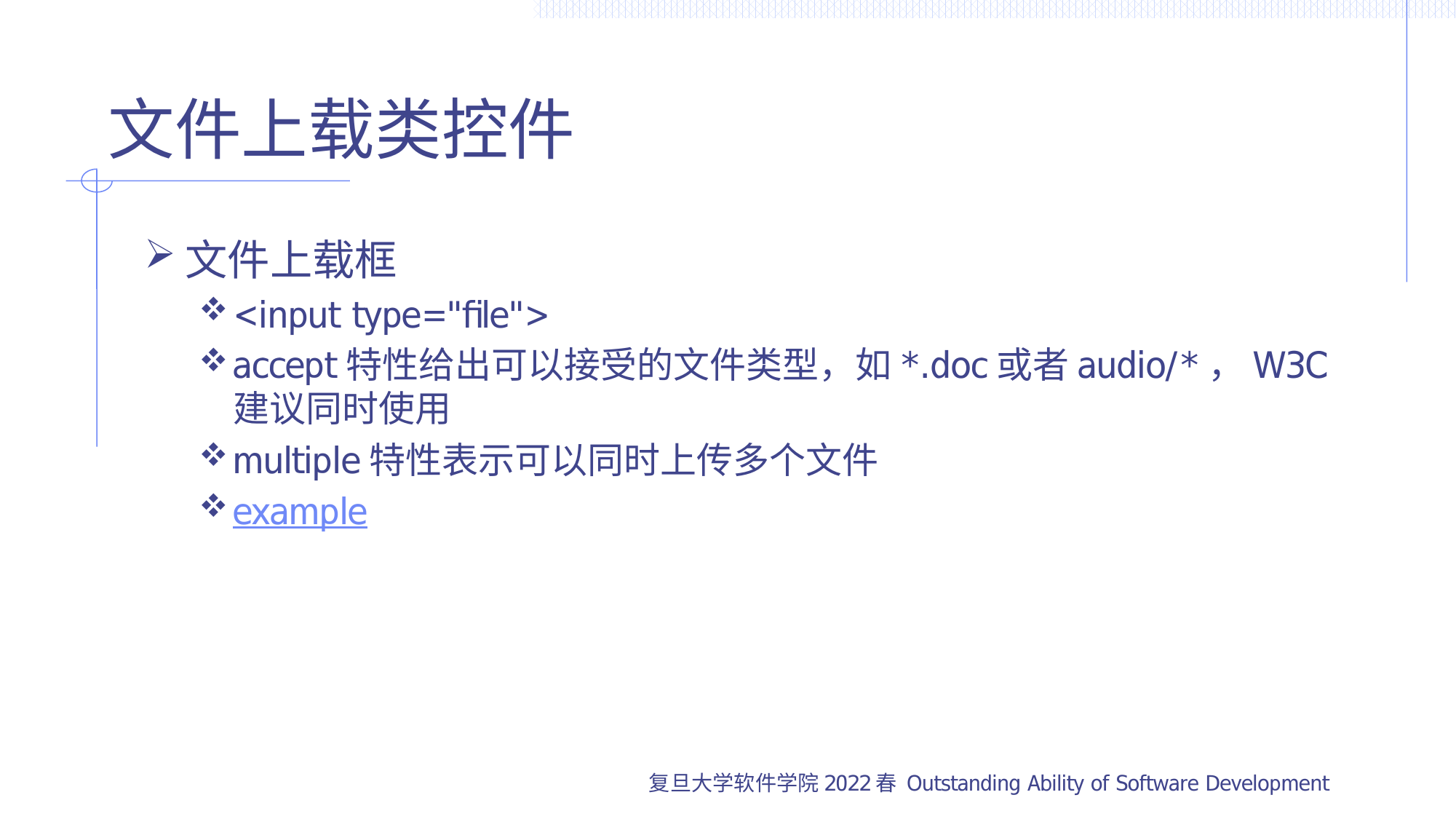

# 文件上载类控件
文件上载框
<input type="file">
accept特性给出可以接受的文件类型，如*.doc或者audio/*，W3C建议同时使用
multiple特性表示可以同时上传多个文件
example